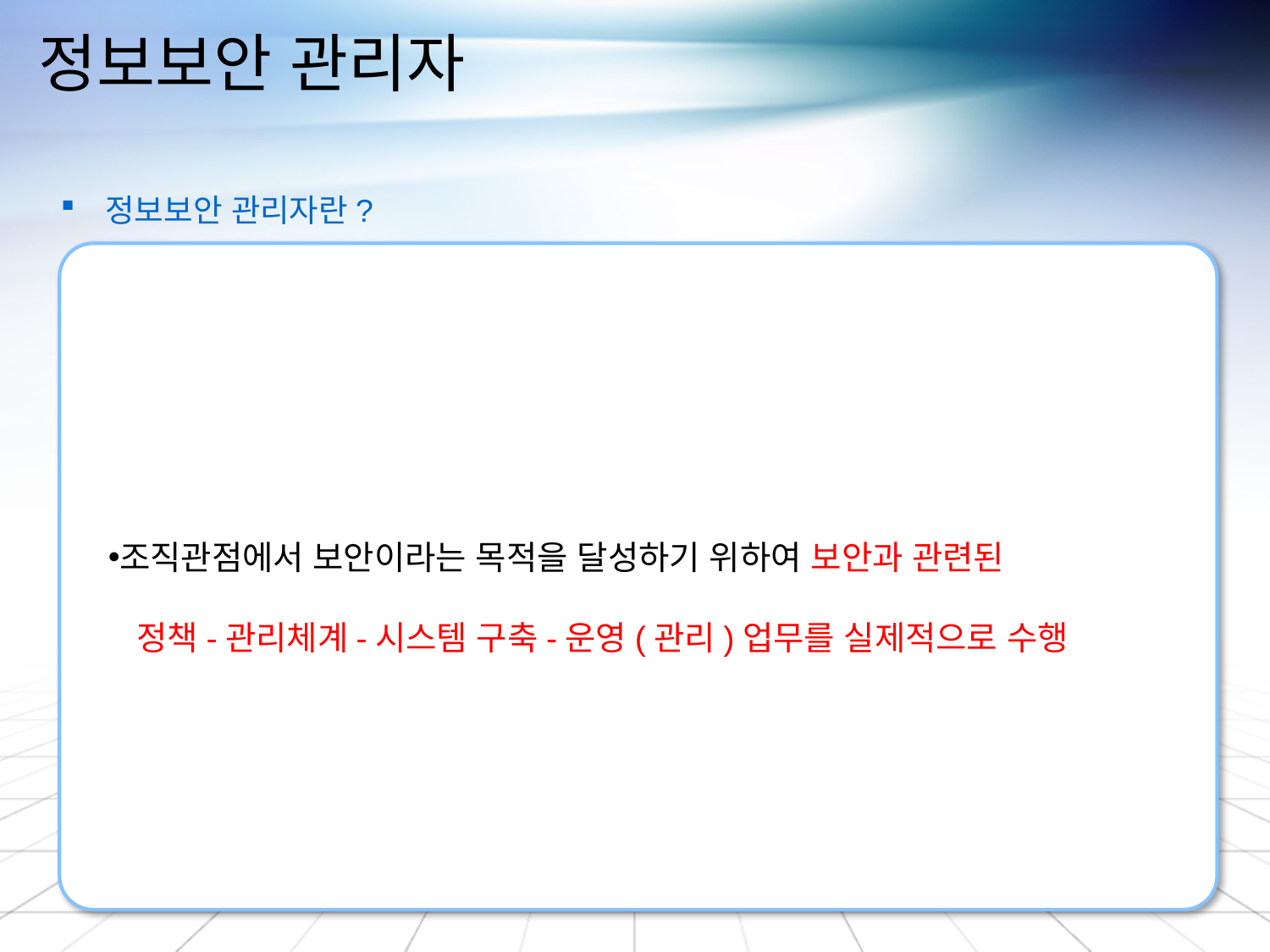

# 정보보안 관리자
 정보보안 관리자란?

조직관점에서 보안이라는 목적을 달성하기 위하여 보안과 관련된
  정책-관리체계-시스템 구축-운영(관리)업무를 실제적으로 수행